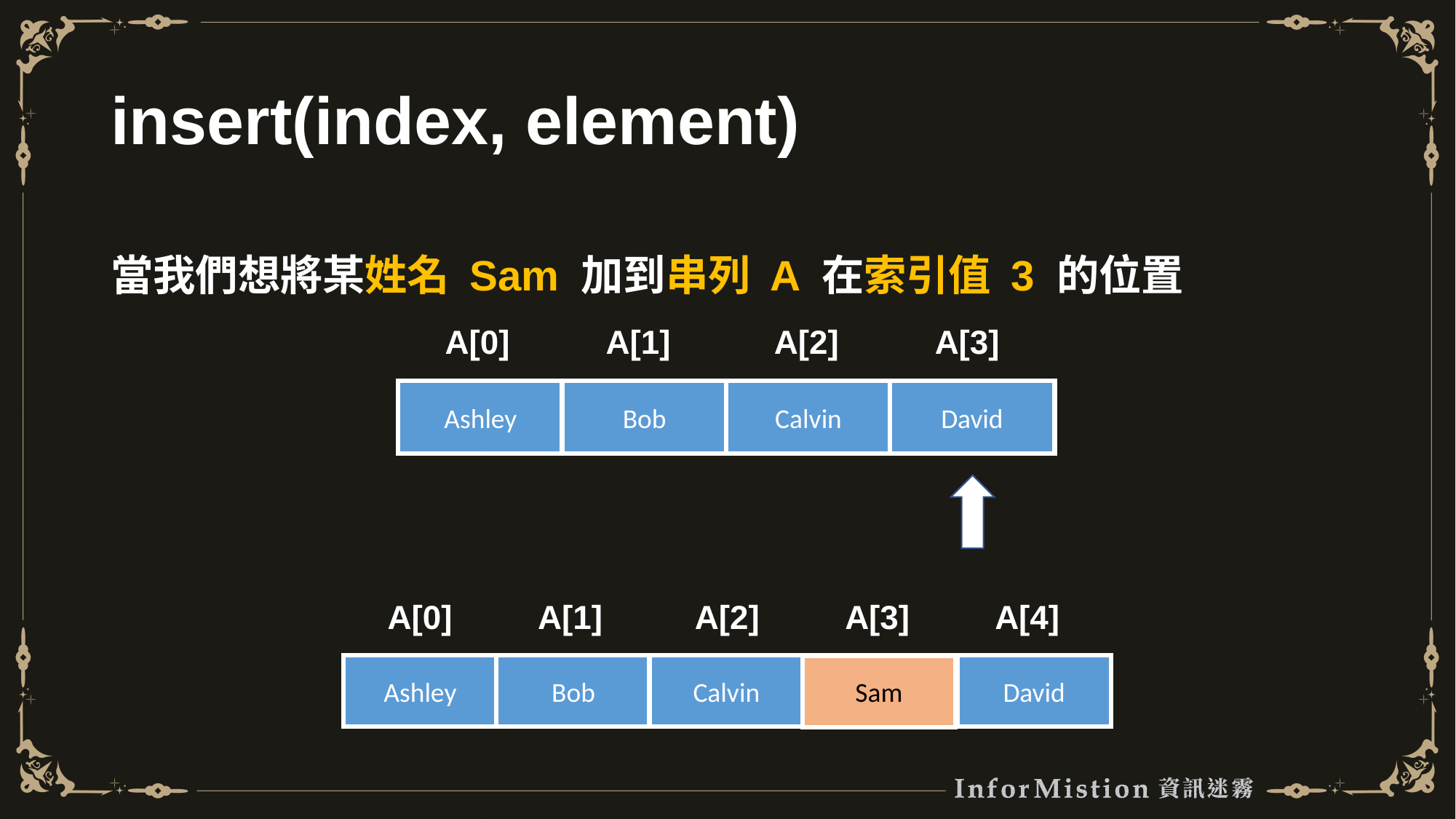

# insert(index, element)
當我們想將某姓名 Sam 加到串列 A 在索引值 3 的位置
A[1]
A[2]
A[3]
A[0]
Ashley
Bob
Calvin
David

A[1]
A[2]
A[3]
A[4]
A[0]
Sam
Ashley
Bob
Calvin
David